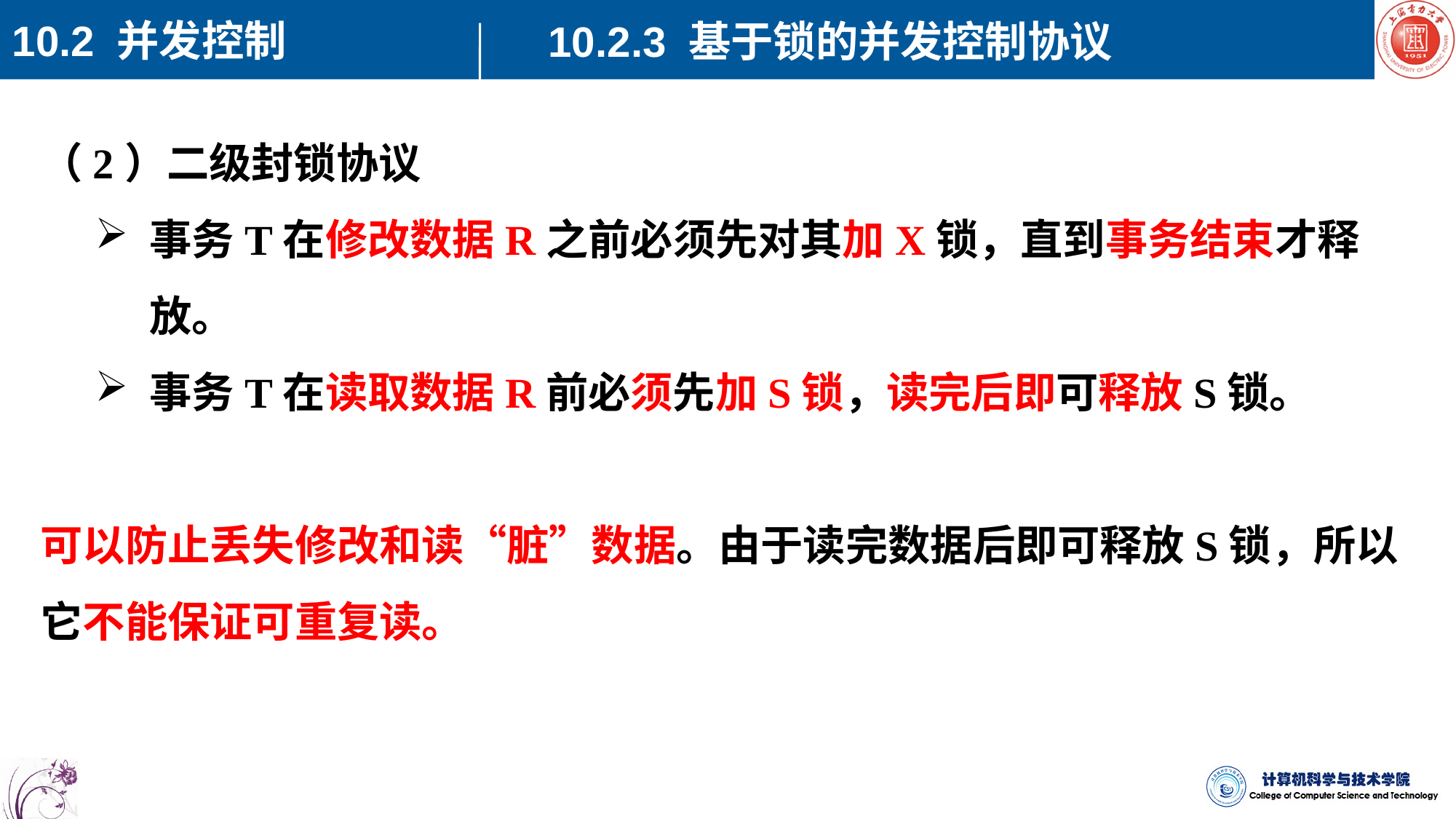

10.2 并发控制
10.2.3 基于锁的并发控制协议
（2）二级封锁协议
事务T在修改数据R之前必须先对其加X锁，直到事务结束才释放。
事务T在读取数据R前必须先加S锁，读完后即可释放S锁。

可以防止丢失修改和读“脏”数据。由于读完数据后即可释放S锁，所以它不能保证可重复读。